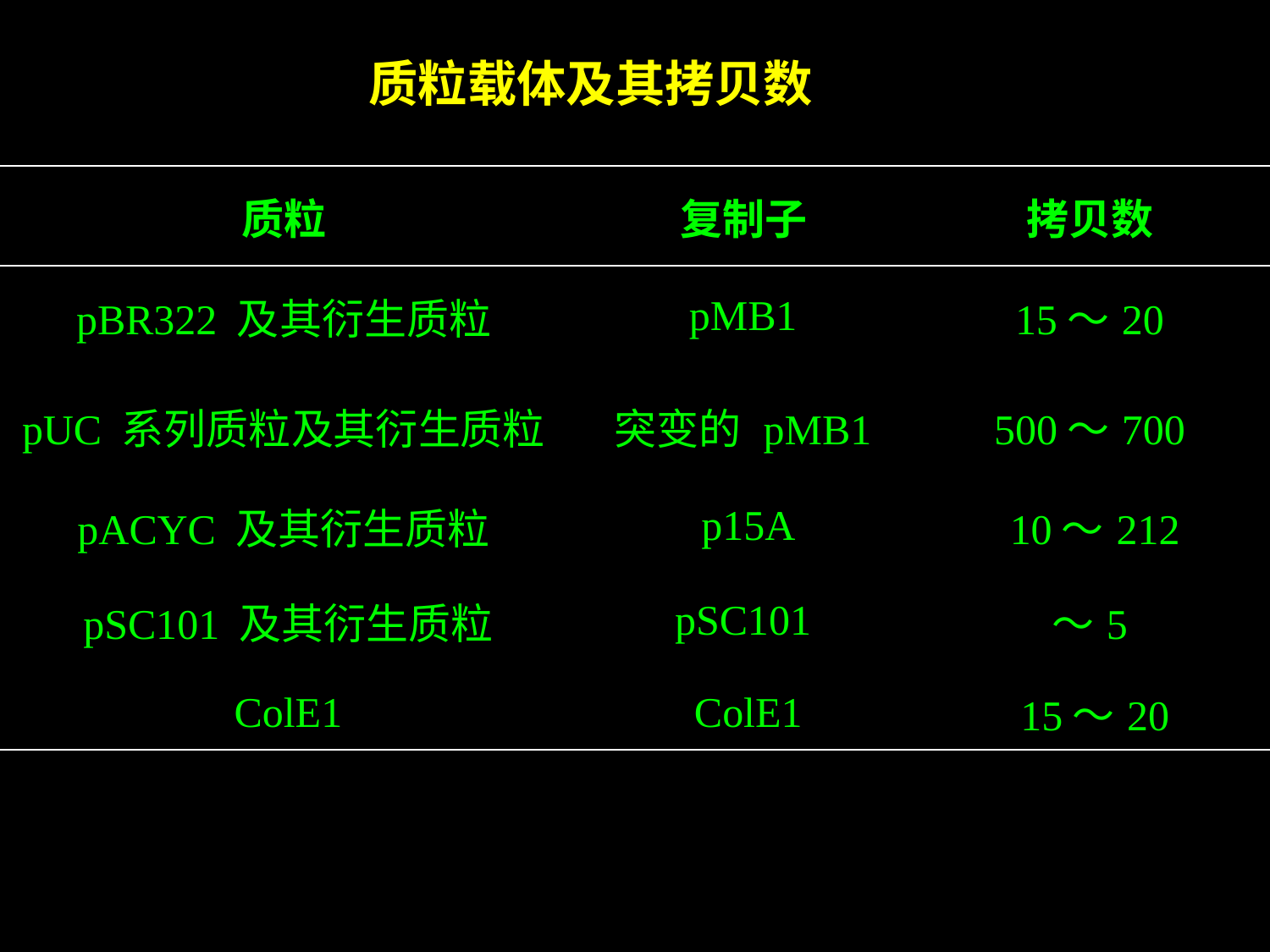

质粒载体及其拷贝数
| 质粒 | 复制子 | 拷贝数 |
| --- | --- | --- |
| pBR322 及其衍生质粒 | pMB1 | 15～20 |
| pUC 系列质粒及其衍生质粒 | 突变的 pMB1 | 500～700 |
| pACYC 及其衍生质粒 | p15A | 10～212 |
| pSC101 及其衍生质粒 | pSC101 | ～5 |
| ColE1 | ColE1 | 15～20 |